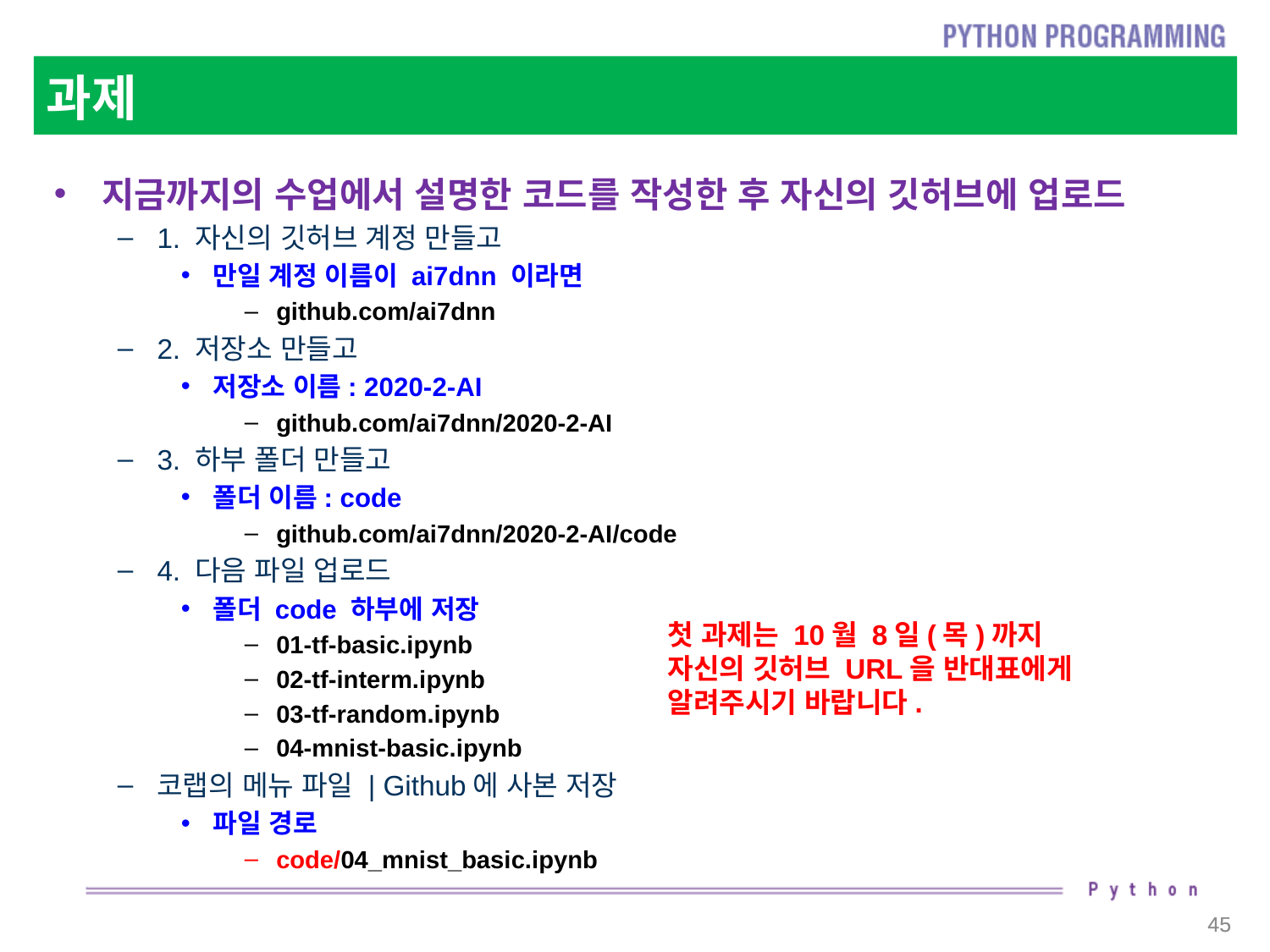

# 과제
지금까지의 수업에서 설명한 코드를 작성한 후 자신의 깃허브에 업로드
1. 자신의 깃허브 계정 만들고
만일 계정 이름이 ai7dnn 이라면
github.com/ai7dnn
2. 저장소 만들고
저장소 이름: 2020-2-AI
github.com/ai7dnn/2020-2-AI
3. 하부 폴더 만들고
폴더 이름: code
github.com/ai7dnn/2020-2-AI/code
4. 다음 파일 업로드
폴더 code 하부에 저장
01-tf-basic.ipynb
02-tf-interm.ipynb
03-tf-random.ipynb
04-mnist-basic.ipynb
코랩의 메뉴 파일 | Github에 사본 저장
파일 경로
code/04_mnist_basic.ipynb
첫 과제는 10월 8일(목)까지
자신의 깃허브 URL을 반대표에게 알려주시기 바랍니다.
45